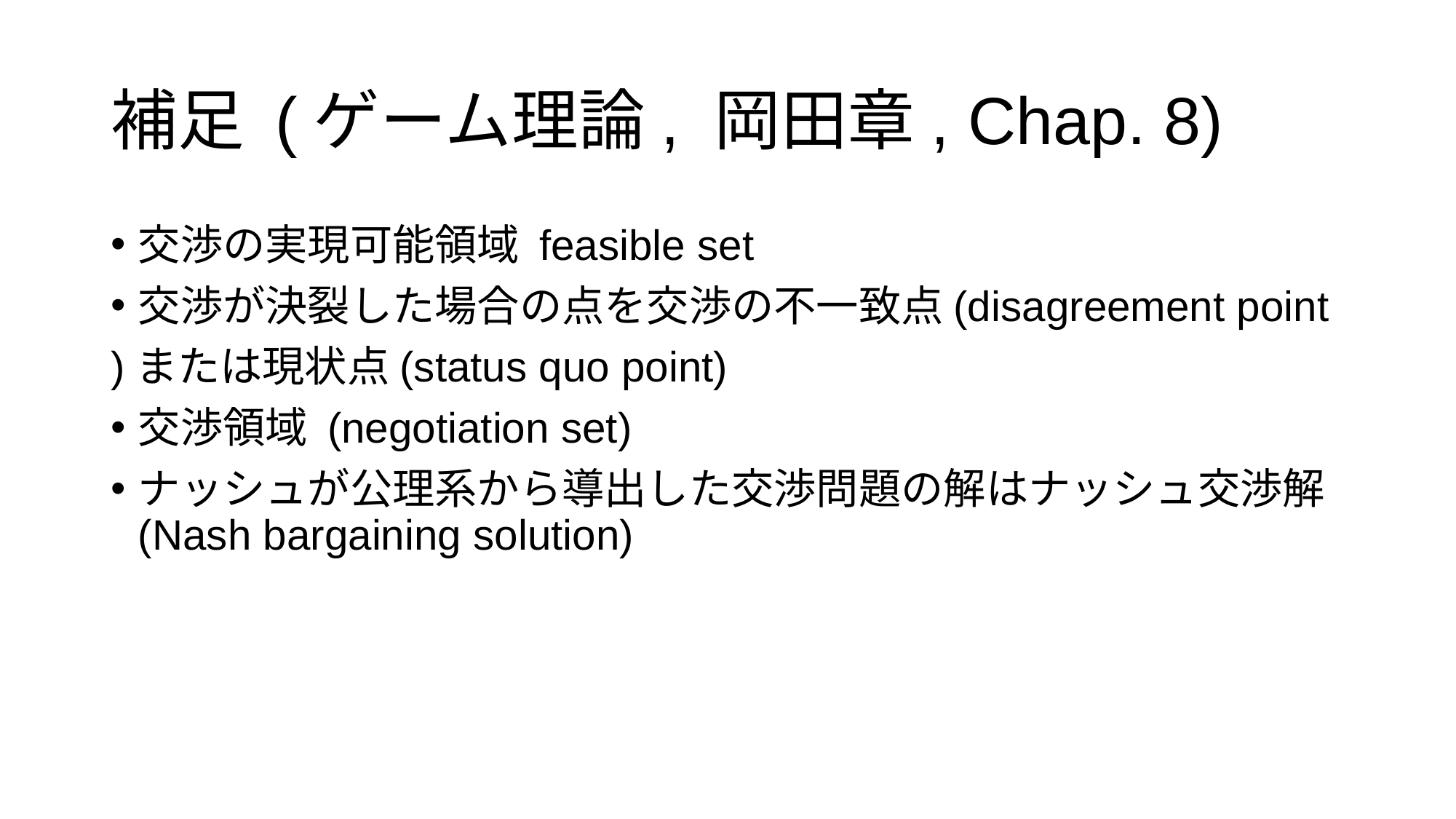

# 補足 (ゲーム理論, 岡田章, Chap. 8)
交渉の実現可能領域 feasible set
交渉が決裂した場合の点を交渉の不一致点(disagreement point
)または現状点(status quo point)
交渉領域 (negotiation set)
ナッシュが公理系から導出した交渉問題の解はナッシュ交渉解(Nash bargaining solution)